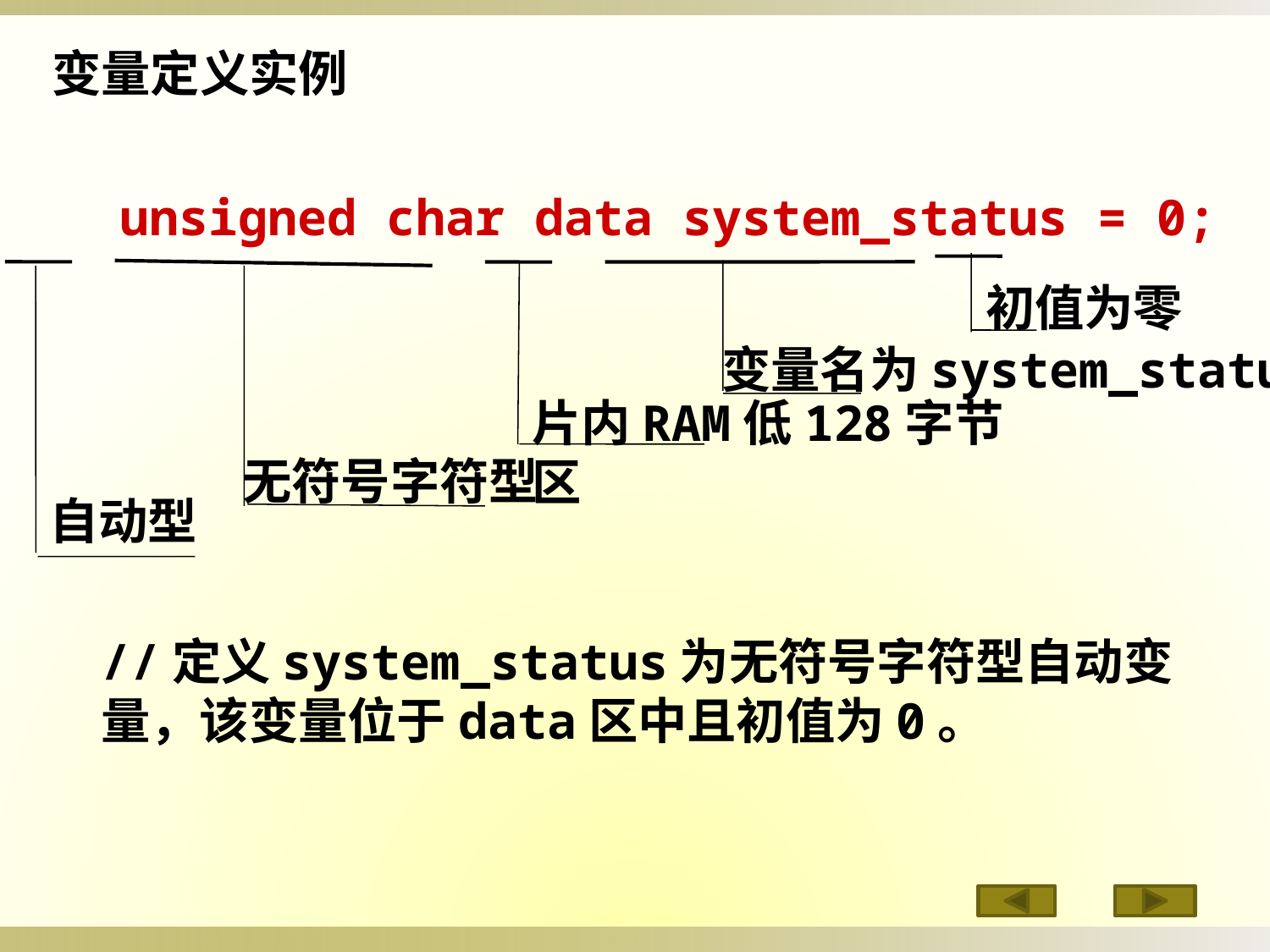

变量定义实例
unsigned char data system_status = 0;

初值为零

变量名为system_status
片内RAM低128字节区

无符号字符型

自动型

//定义system_status为无符号字符型自动变量，该变量位于data区中且初值为0。